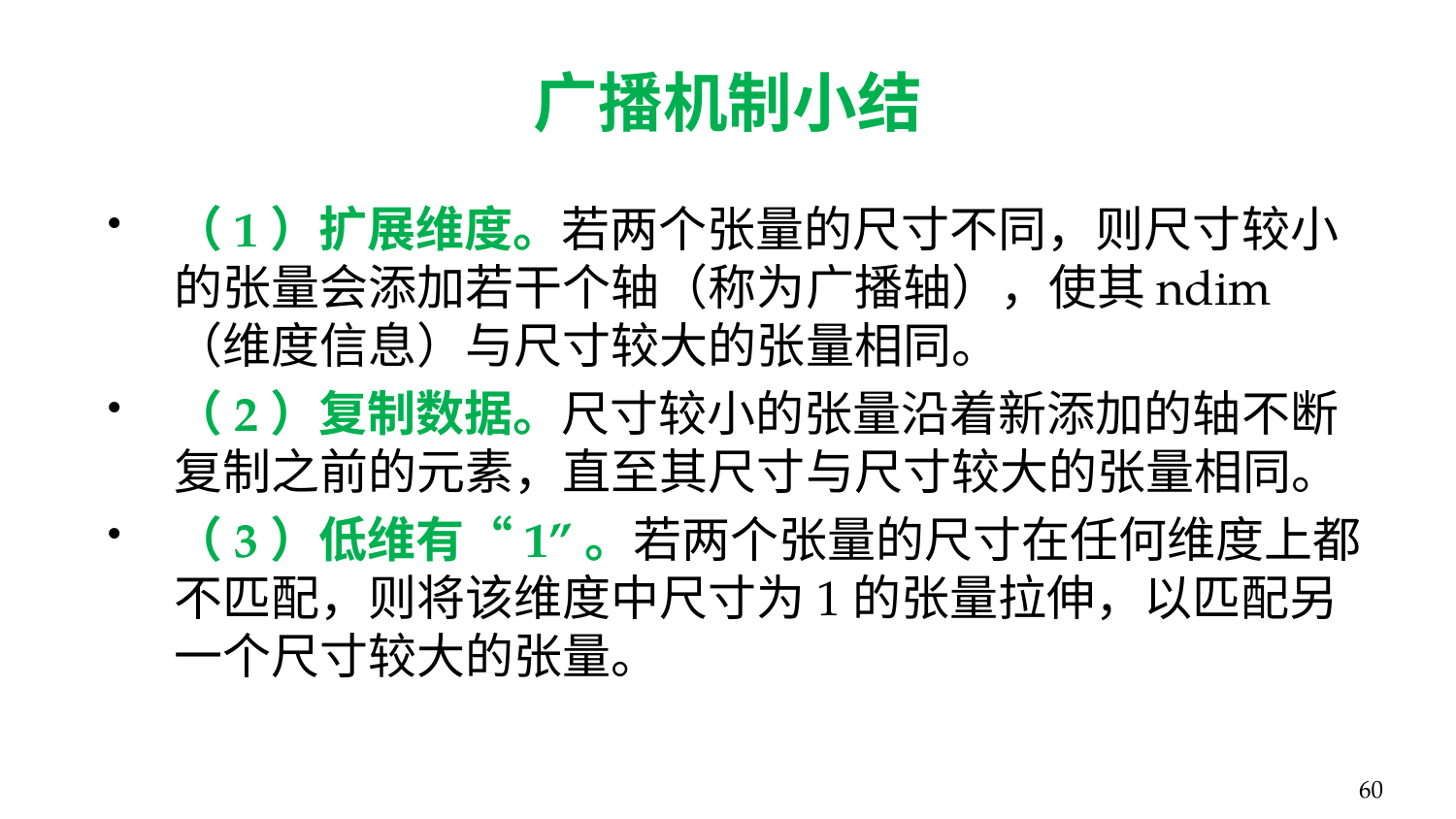

# 广播机制小结
（1）扩展维度。若两个张量的尺寸不同，则尺寸较小的张量会添加若干个轴（称为广播轴），使其ndim（维度信息）与尺寸较大的张量相同。
（2）复制数据。尺寸较小的张量沿着新添加的轴不断复制之前的元素，直至其尺寸与尺寸较大的张量相同。
（3）低维有“1”。若两个张量的尺寸在任何维度上都不匹配，则将该维度中尺寸为1的张量拉伸，以匹配另一个尺寸较大的张量。

60